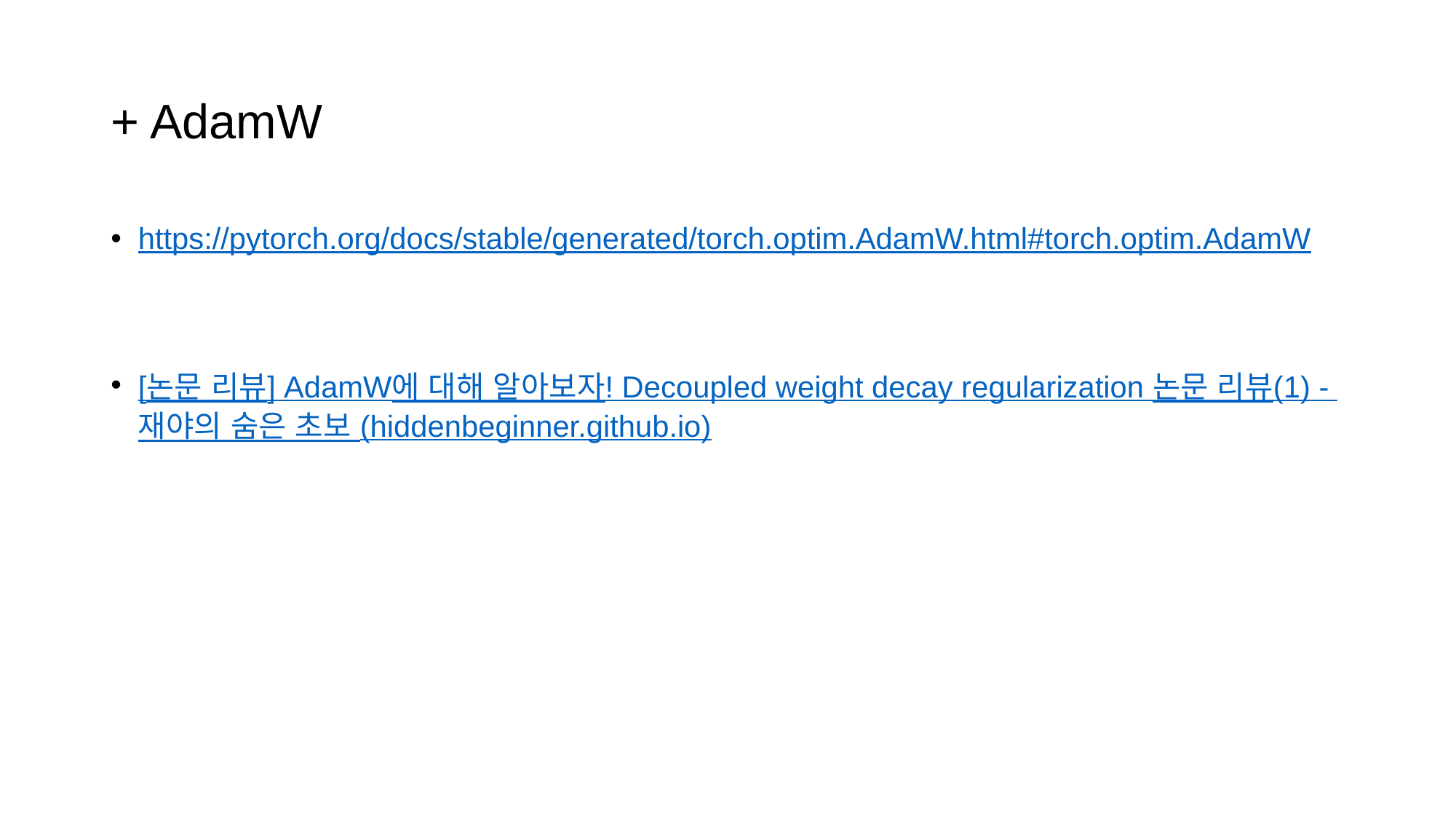

# + AdamW
https://pytorch.org/docs/stable/generated/torch.optim.AdamW.html#torch.optim.AdamW

[논문 리뷰] AdamW에 대해 알아보자! Decoupled weight decay regularization 논문 리뷰(1) - 재야의 숨은 초보 (hiddenbeginner.github.io)